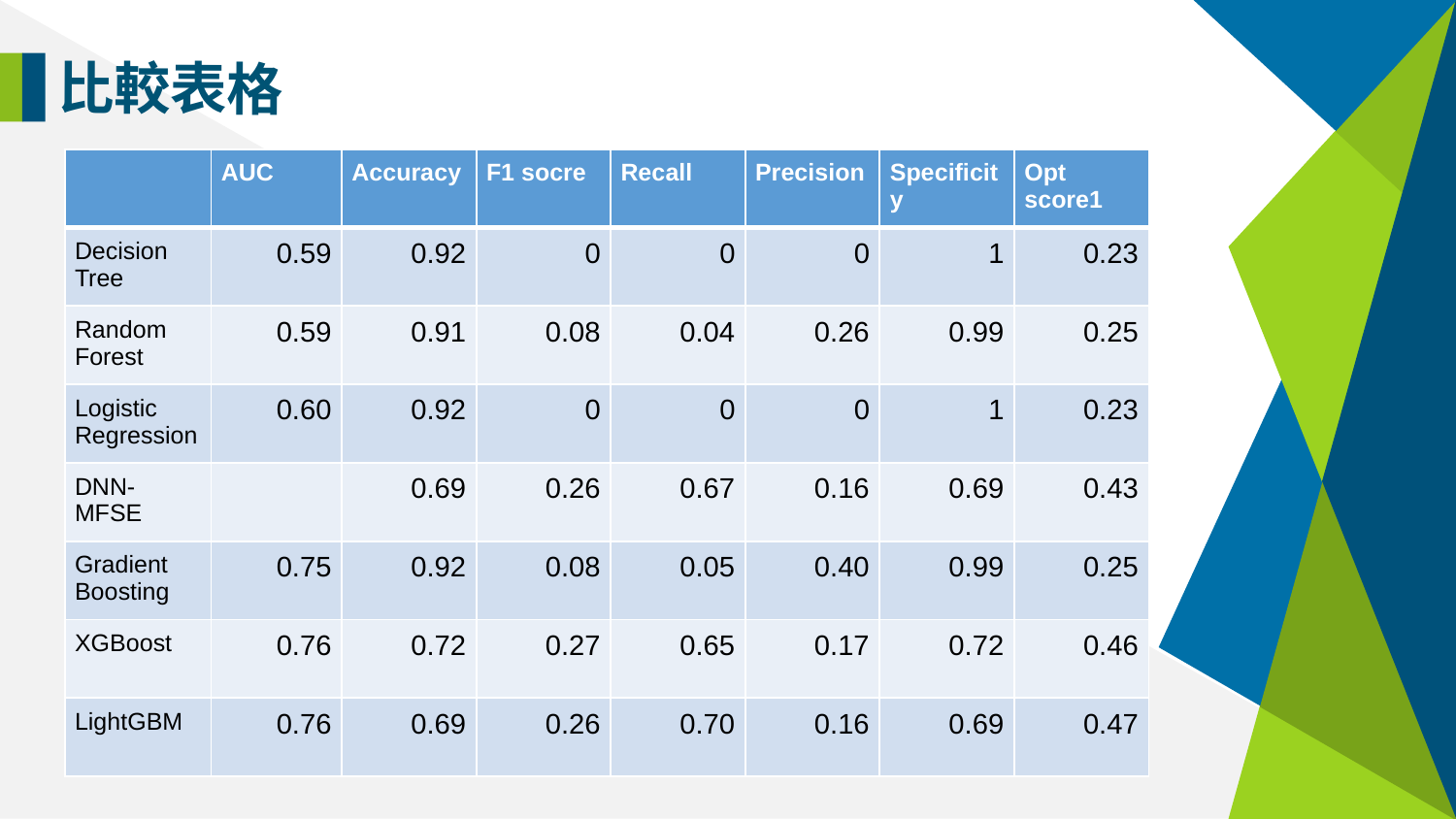

比較表格

|  | AUC | Accuracy | F1 socre | Recall | Precision | Specificity | Opt score1 |
| --- | --- | --- | --- | --- | --- | --- | --- |
| Decision Tree | 0.59 | 0.92 | 0 | 0 | 0 | 1 | 0.23 |
| Random Forest | 0.59 | 0.91 | 0.08 | 0.04 | 0.26 | 0.99 | 0.25 |
| Logistic Regression | 0.60 | 0.92 | 0 | 0 | 0 | 1 | 0.23 |
| DNN-MFSE |  | 0.69 | 0.26 | 0.67 | 0.16 | 0.69 | 0.43 |
| Gradient Boosting | 0.75 | 0.92 | 0.08 | 0.05 | 0.40 | 0.99 | 0.25 |
| XGBoost | 0.76 | 0.72 | 0.27 | 0.65 | 0.17 | 0.72 | 0.46 |
| LightGBM | 0.76 | 0.69 | 0.26 | 0.70 | 0.16 | 0.69 | 0.47 |